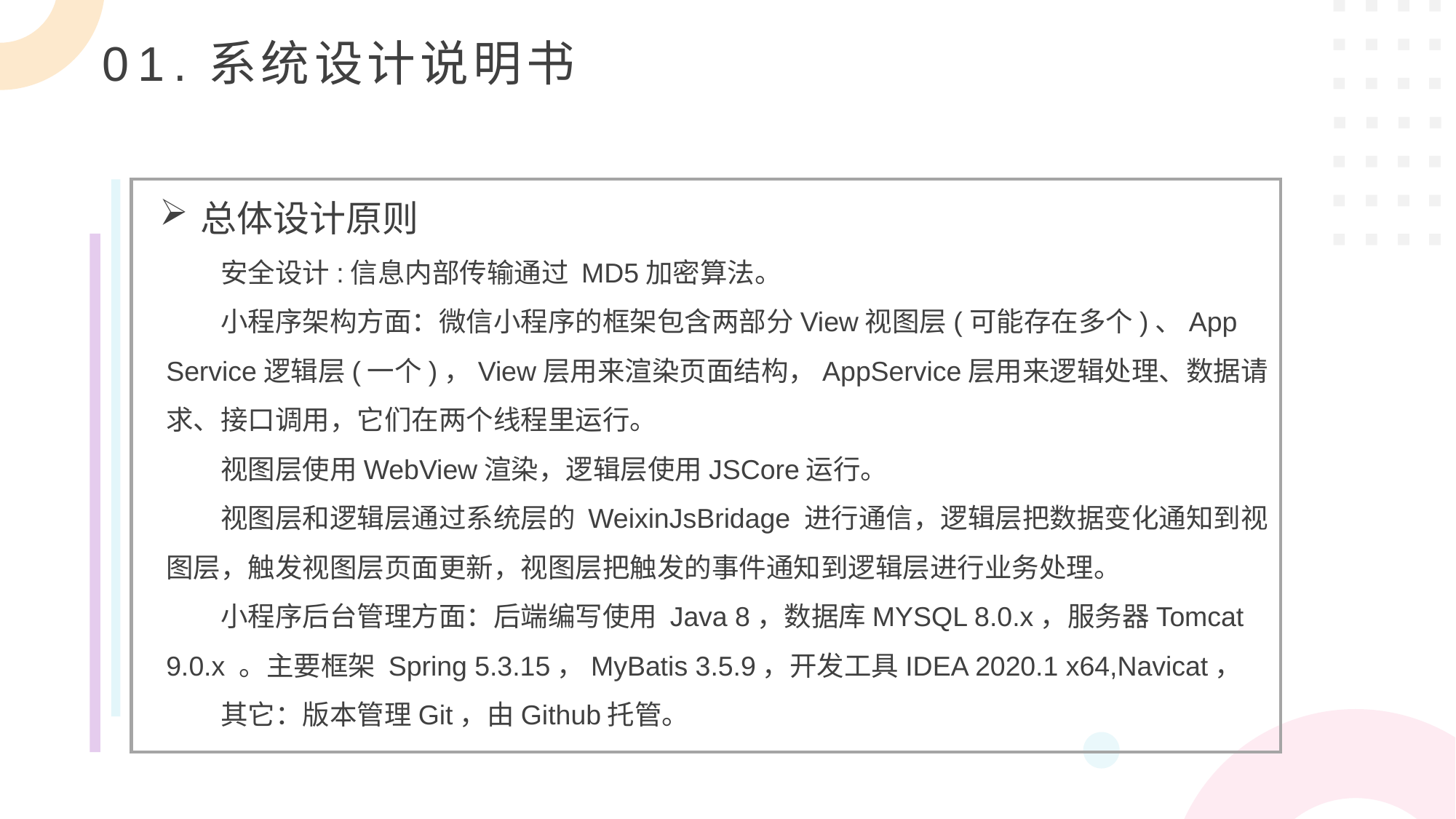

01.系统设计说明书
总体设计原则

安全设计:信息内部传输通过 MD5加密算法。
小程序架构方面：微信小程序的框架包含两部分View视图层(可能存在多个)、App Service逻辑层(一个)，View层用来渲染页面结构，AppService层用来逻辑处理、数据请求、接口调用，它们在两个线程里运行。
视图层使用WebView渲染，逻辑层使用JSCore运行。
视图层和逻辑层通过系统层的 WeixinJsBridage 进行通信，逻辑层把数据变化通知到视图层，触发视图层页面更新，视图层把触发的事件通知到逻辑层进行业务处理。
小程序后台管理方面：后端编写使用 Java 8，数据库MYSQL 8.0.x，服务器Tomcat 9.0.x 。主要框架 Spring 5.3.15，MyBatis 3.5.9，开发工具IDEA 2020.1 x64,Navicat，
其它：版本管理Git，由Github托管。